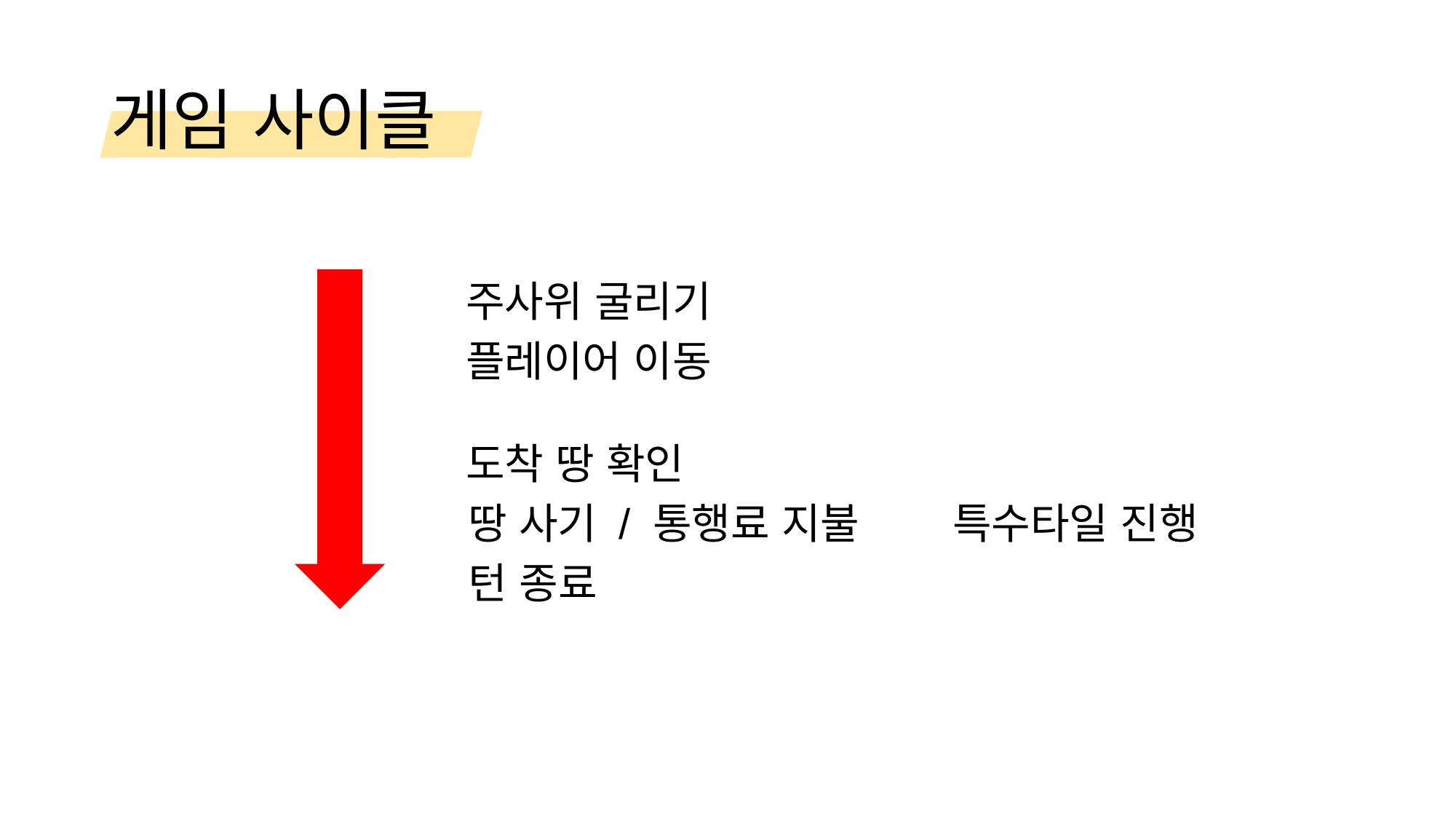

게임 사이클

주사위 굴리기
플레이어 이동
도착 땅 확인
땅 사기 / 통행료 지불
특수타일 진행
턴 종료